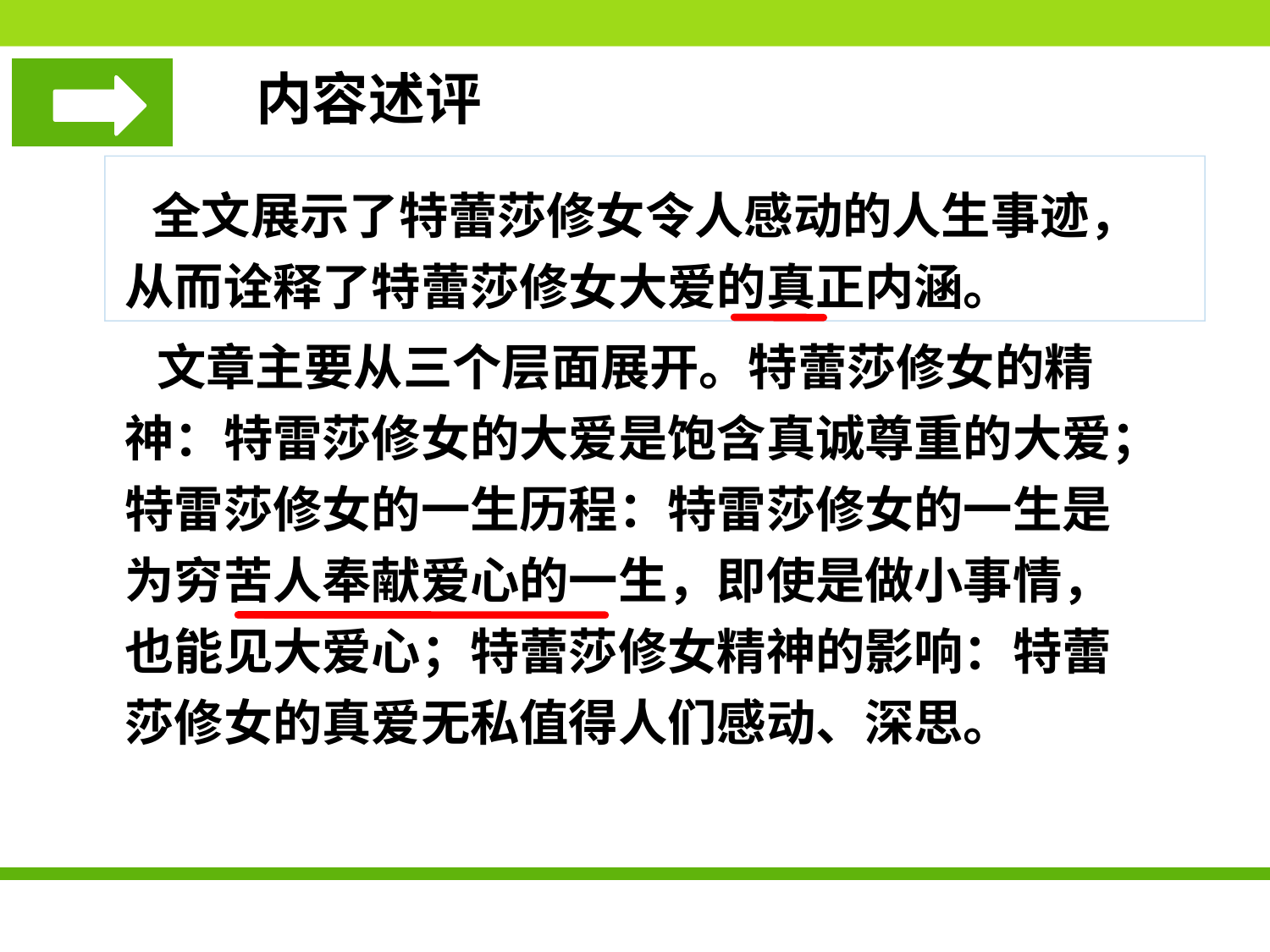

内容述评

        全文展示了特蕾莎修女令人感动的人生事迹，从而诠释了特蕾莎修女大爱的真正内涵。
      文章主要从三个层面展开。特蕾莎修女的精神：特雷莎修女的大爱是饱含真诚尊重的大爱；特雷莎修女的一生历程：特雷莎修女的一生是为穷苦人奉献爱心的一生，即使是做小事情，也能见大爱心；特蕾莎修女精神的影响：特蕾莎修女的真爱无私值得人们感动、深思。